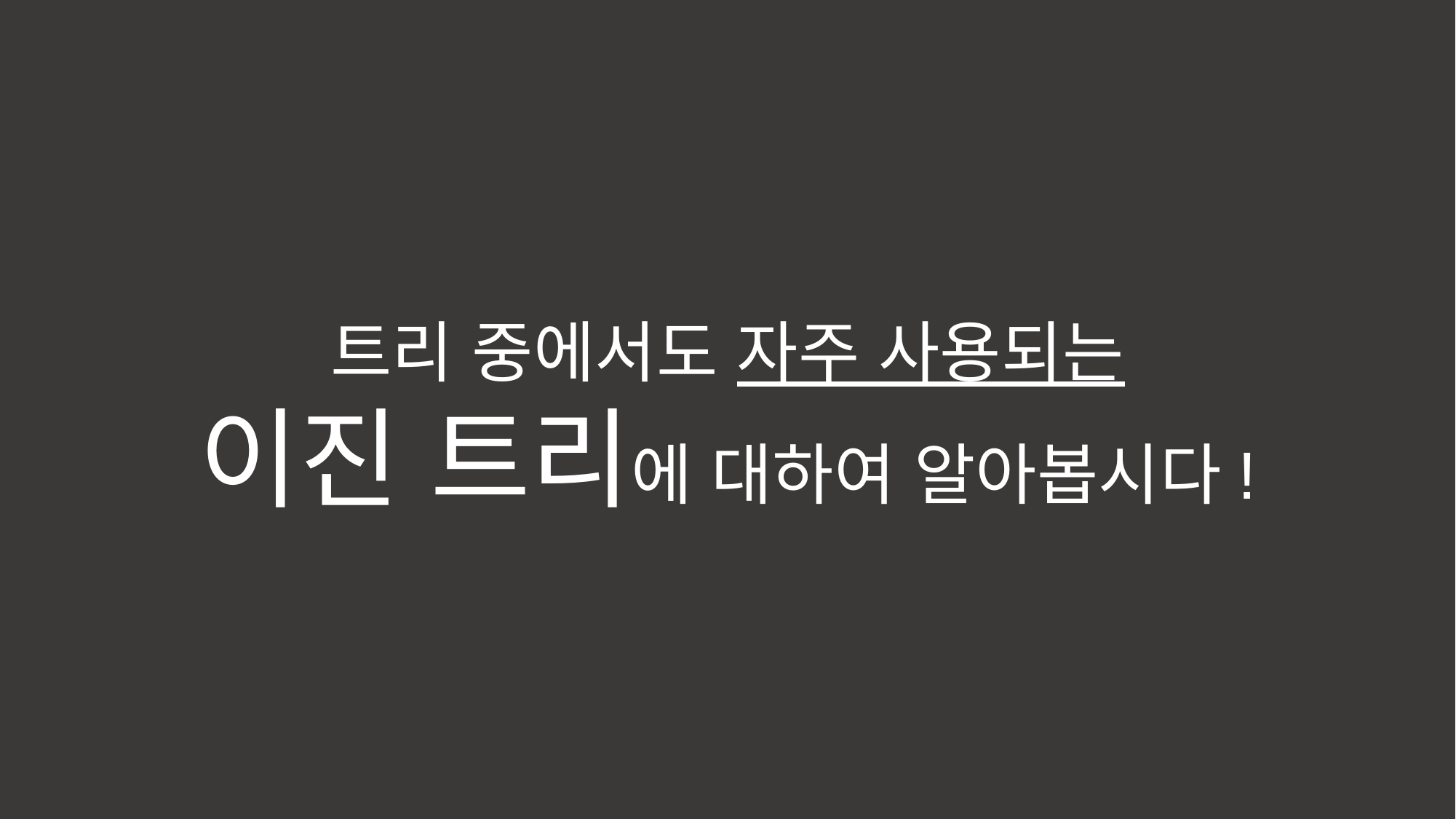

트리 중에서도 자주 사용되는
이진 트리에 대하여 알아봅시다!